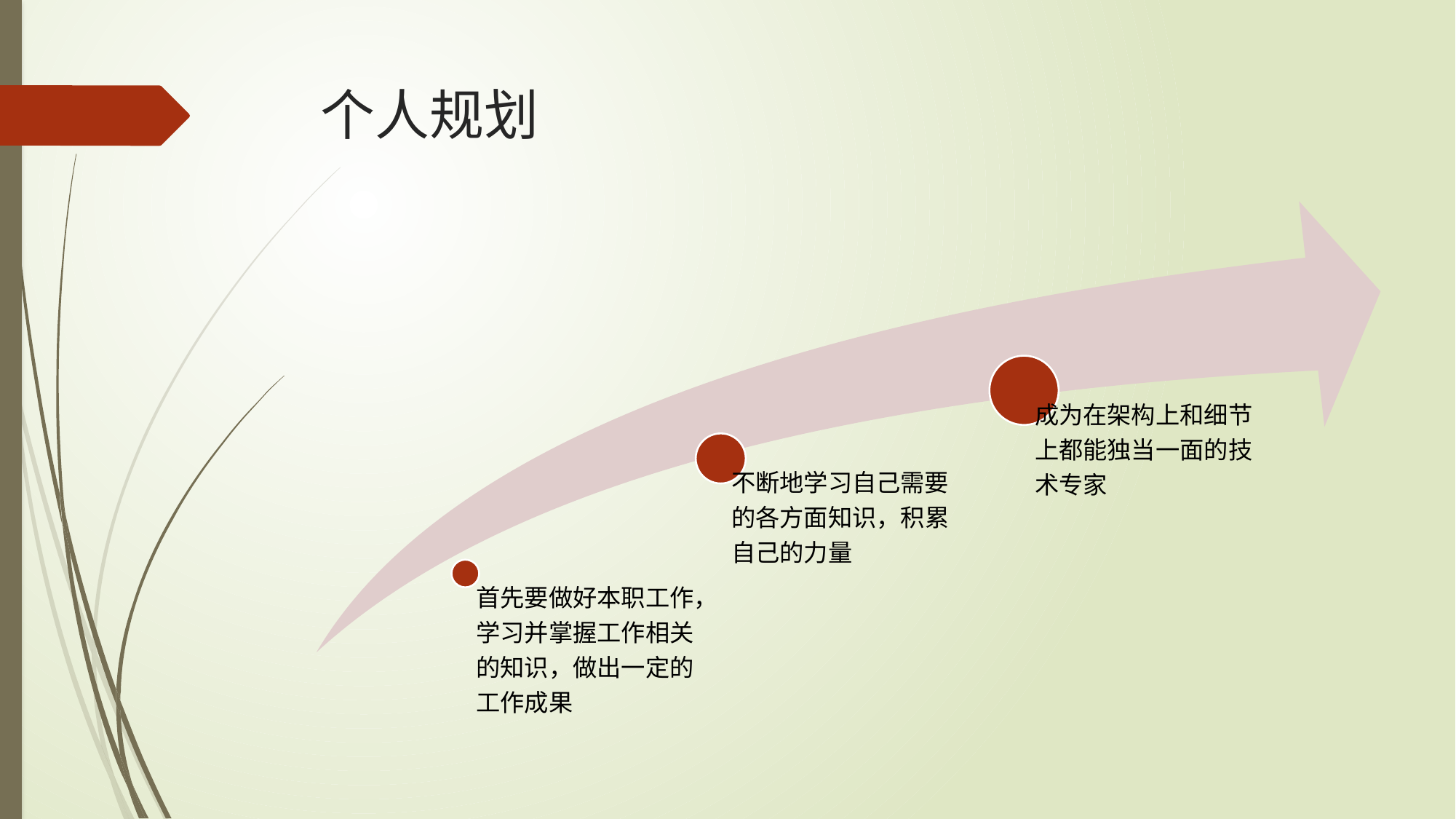

# 个人规划
首先要做好本职工作，学习并掌握工作相关的知识，做出一定的工作成果
不断地学习自己需要的各方面知识，积累自己的力量
成为在架构上和细节上都能独当一面的技术专家